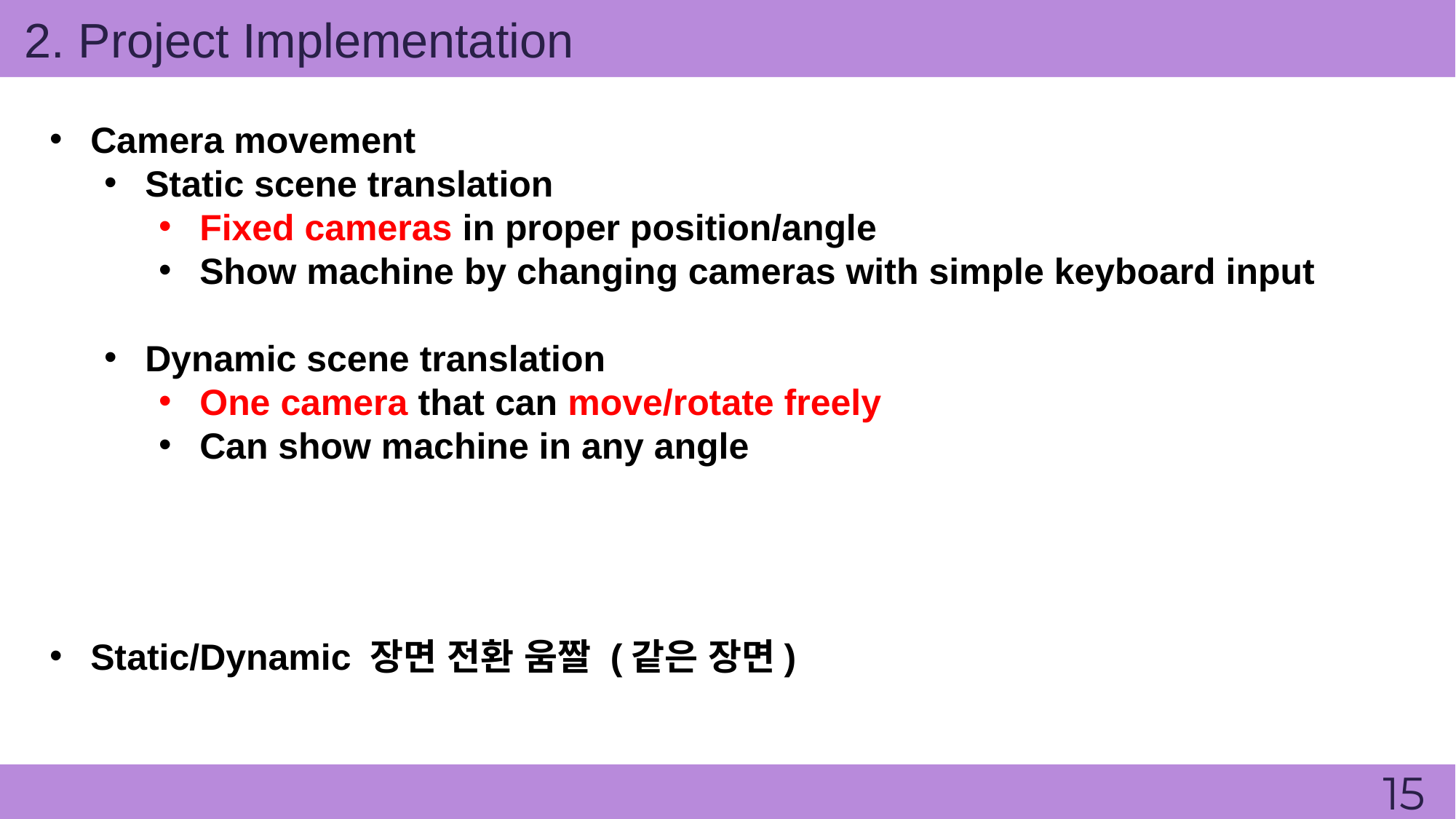

2. Project Implementation
Camera movement
Static scene translation
Fixed cameras in proper position/angle
Show machine by changing cameras with simple keyboard input

Dynamic scene translation
One camera that can move/rotate freely
Can show machine in any angle
Static/Dynamic 장면 전환 움짤 (같은 장면)
15